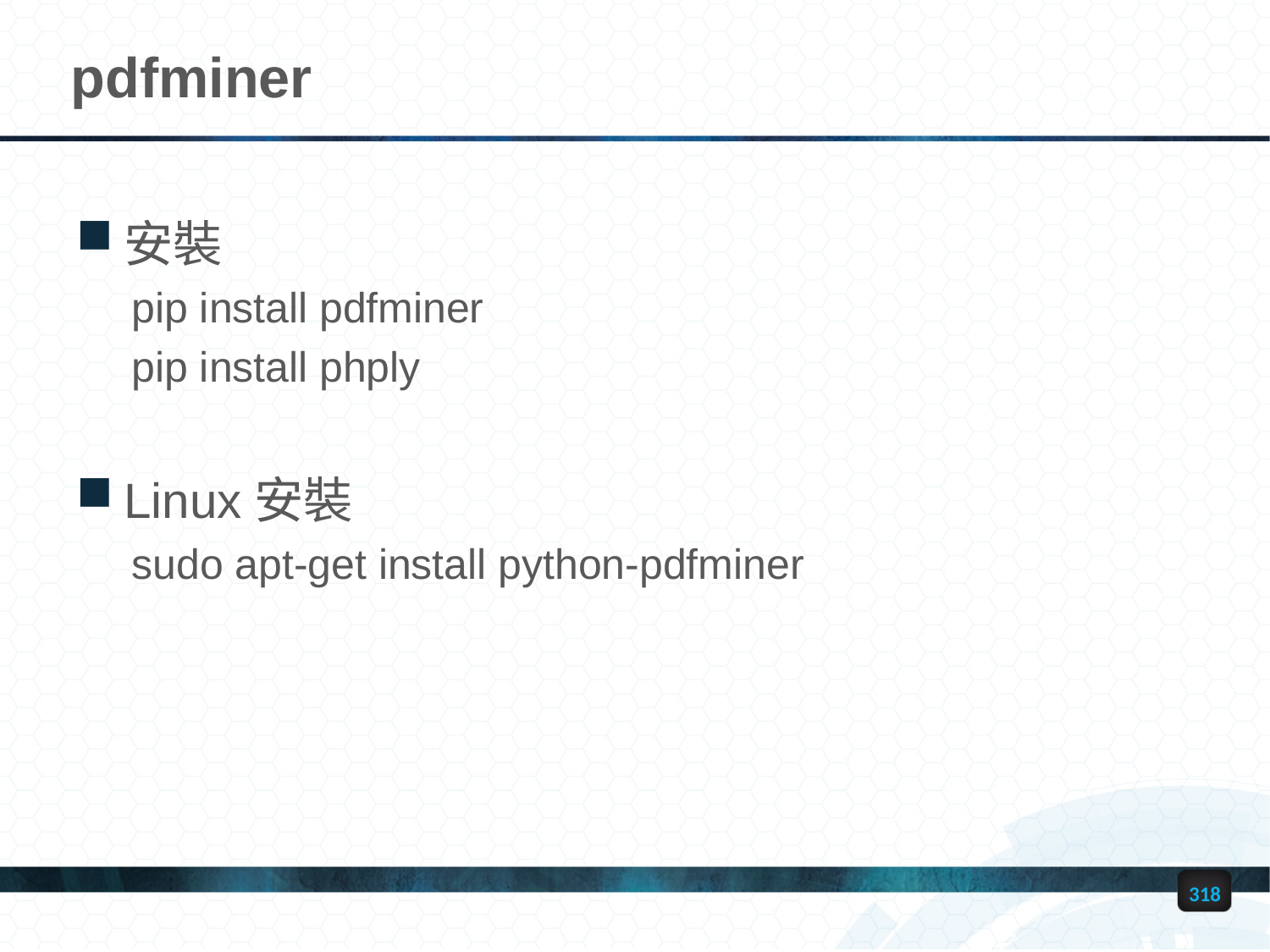

# pdfminer
安裝
pip install pdfminer
pip install phply

Linux安裝
sudo apt-get install python-pdfminer

318